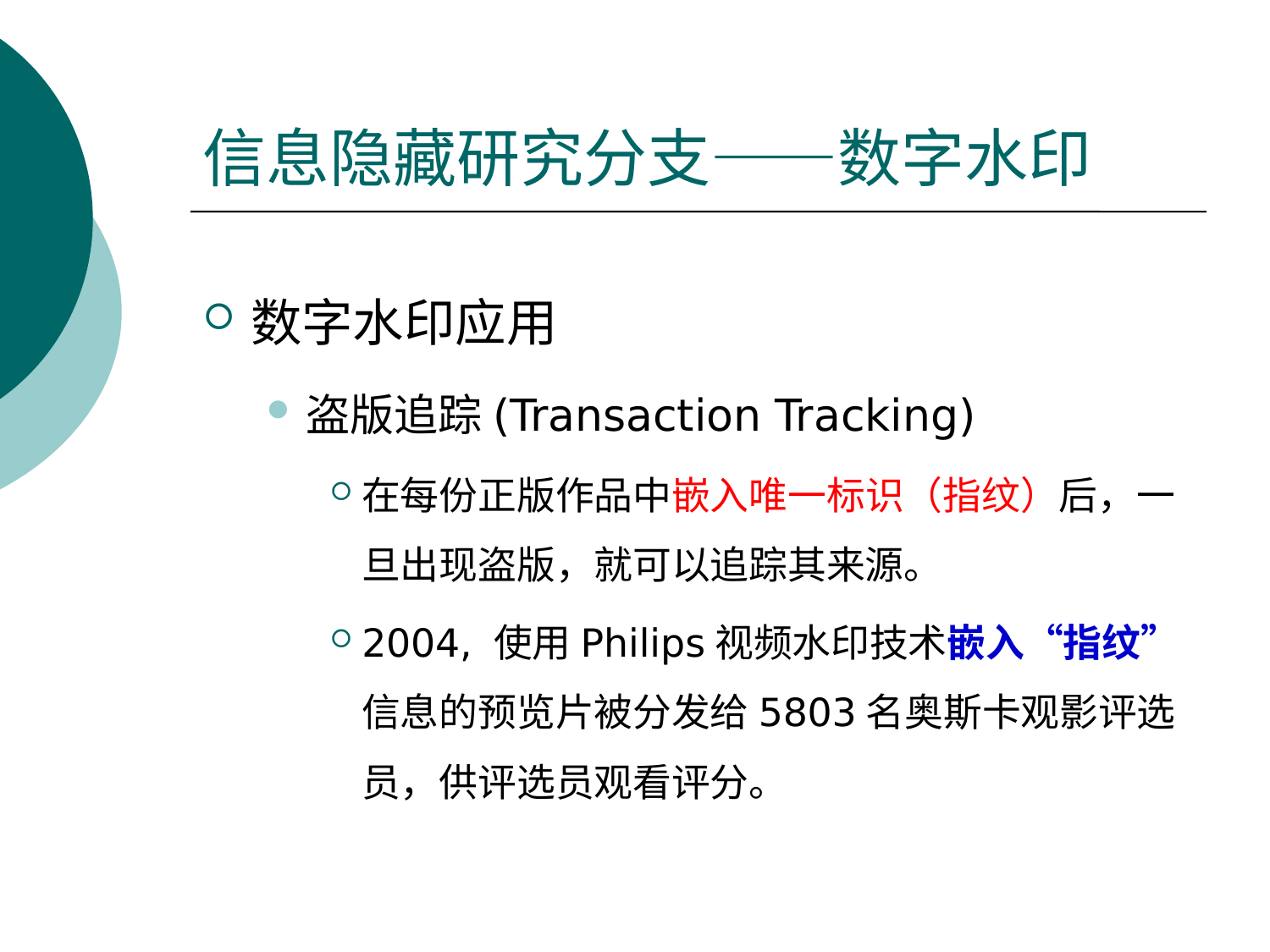

# 信息隐藏研究分支——数字水印
数字水印应用
盗版追踪(Transaction Tracking)
在每份正版作品中嵌入唯一标识（指纹）后，一旦出现盗版，就可以追踪其来源。
2004, 使用Philips视频水印技术嵌入“指纹”信息的预览片被分发给5803名奥斯卡观影评选员，供评选员观看评分。